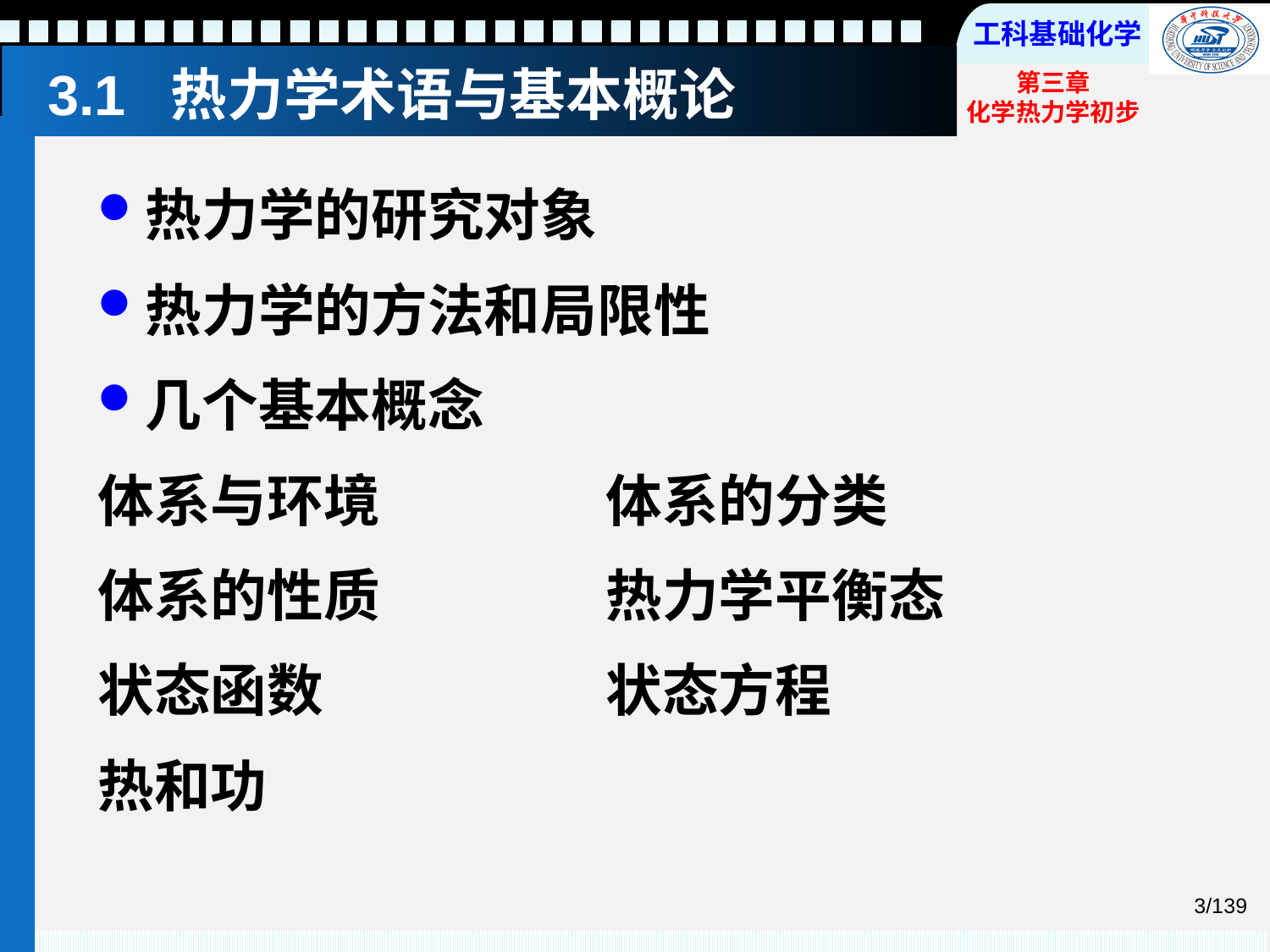

# 3.1  热力学术语与基本概论
热力学的研究对象
热力学的方法和局限性
几个基本概念
体系与环境     		体系的分类
体系的性质		热力学平衡态
状态函数			状态方程
热和功